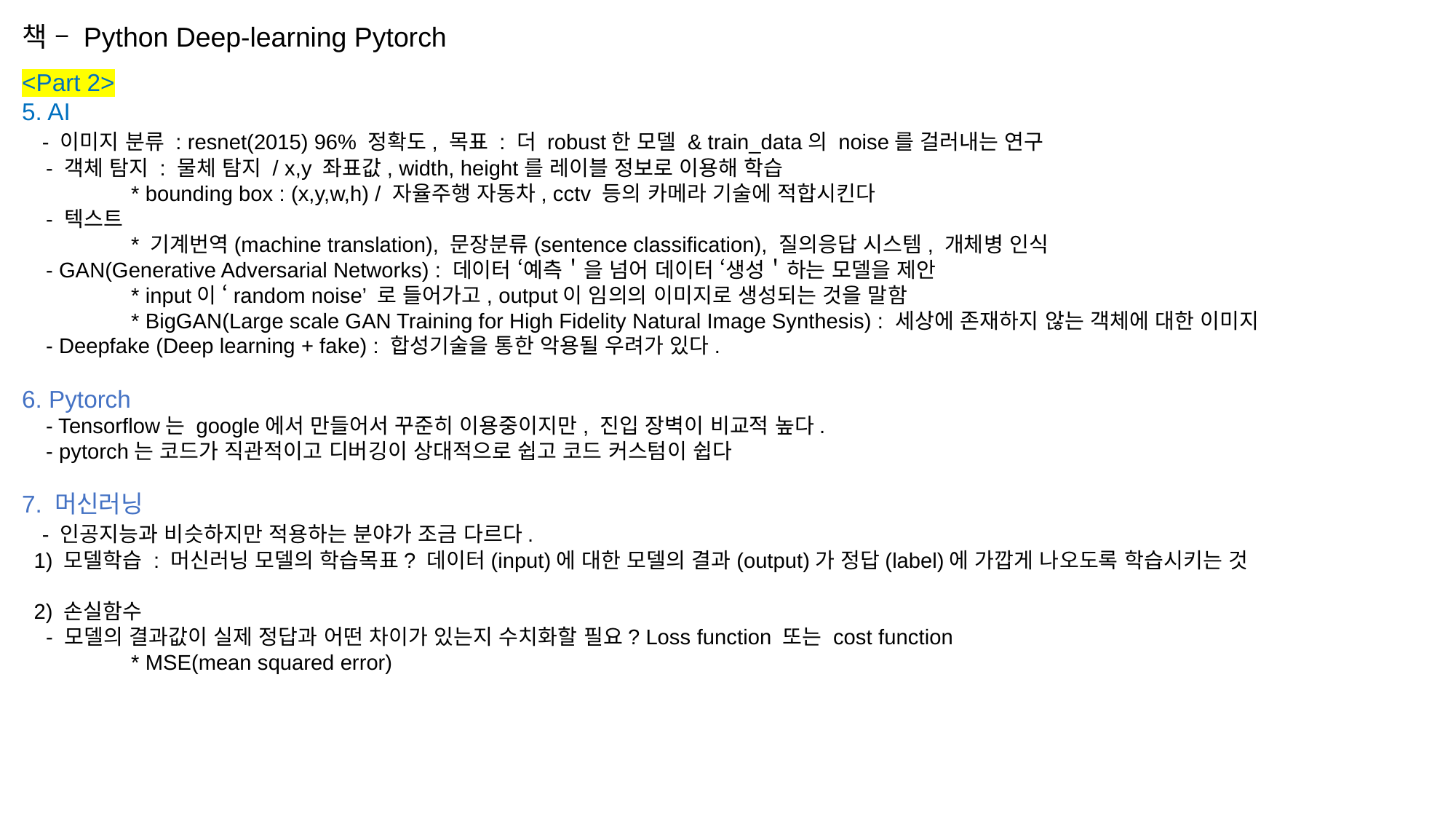

책 – Python Deep-learning Pytorch

<Part 2>
5. AI
   - 이미지 분류 : resnet(2015) 96% 정확도, 목표 : 더 robust한 모델 & train_data의 noise를 걸러내는 연구
    - 객체 탐지 : 물체 탐지 / x,y 좌표값, width, height를 레이블 정보로 이용해 학습
	* bounding box : (x,y,w,h) / 자율주행 자동차, cctv 등의 카메라 기술에 적합시킨다
    - 텍스트
	* 기계번역(machine translation), 문장분류(sentence classification), 질의응답 시스템, 개체병 인식
    - GAN(Generative Adversarial Networks) : 데이터 ‘예측＇을 넘어 데이터 ‘생성＇하는 모델을 제안
	* input이 ‘random noise’ 로 들어가고, output이 임의의 이미지로 생성되는 것을 말함
	* BigGAN(Large scale GAN Training for High Fidelity Natural Image Synthesis) : 세상에 존재하지 않는 객체에 대한 이미지
    - Deepfake (Deep learning + fake) : 합성기술을 통한 악용될 우려가 있다.

6. Pytorch
    - Tensorflow는 google에서 만들어서 꾸준히 이용중이지만, 진입 장벽이 비교적 높다.
    - pytorch는 코드가 직관적이고 디버깅이 상대적으로 쉽고 코드 커스텀이 쉽다

7. 머신러닝
   - 인공지능과 비슷하지만 적용하는 분야가 조금 다르다.
  1) 모델학습 : 머신러닝 모델의 학습목표? 데이터(input)에 대한 모델의 결과(output)가 정답(label)에 가깝게 나오도록 학습시키는 것

  2) 손실함수
    - 모델의 결과값이 실제 정답과 어떤 차이가 있는지 수치화할 필요? Loss function 또는 cost function
	* MSE(mean squared error)